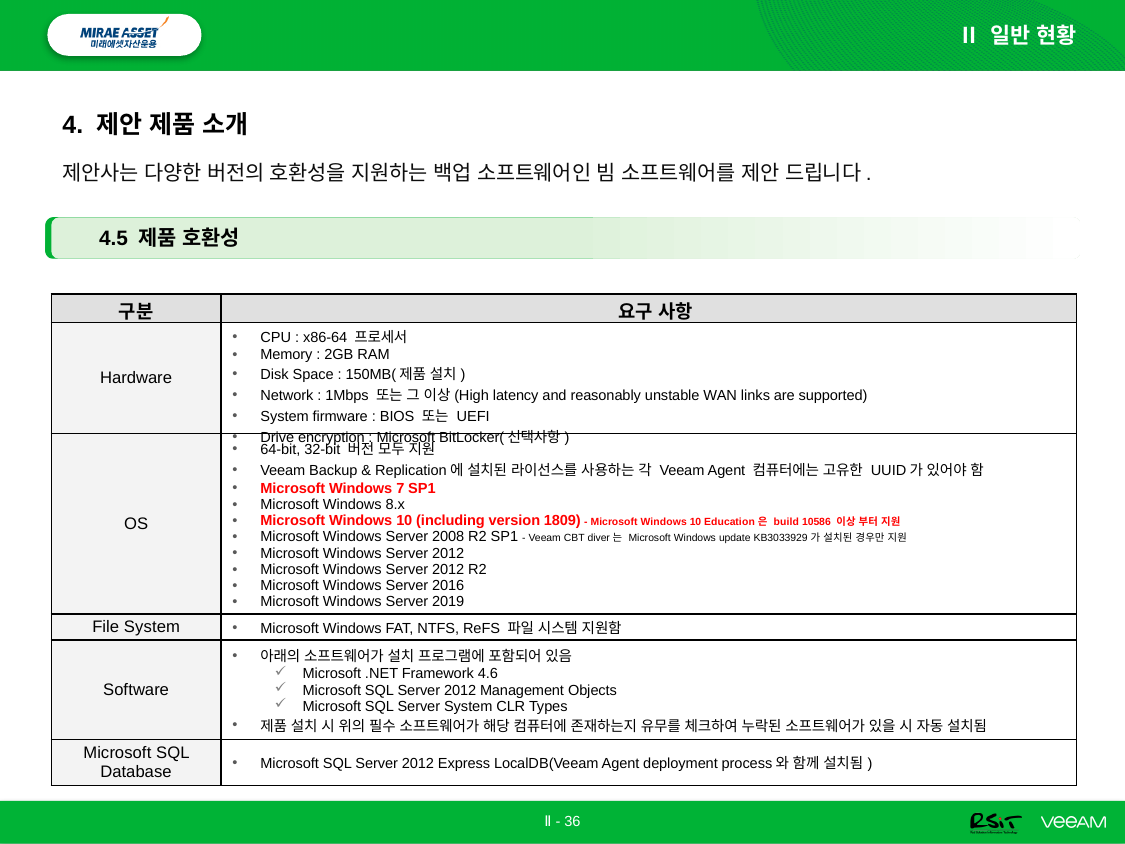

Ⅱ 일반 현황
# 4. 제안 제품 소개
제안사는 다양한 버전의 호환성을 지원하는 백업 소프트웨어인 빔 소프트웨어를 제안 드립니다.

4.5 제품 호환성
| 구분 | 요구 사항 |
| --- | --- |
| Hardware | CPU : x86-64 프로세서 Memory : 2GB RAM Disk Space : 150MB(제품 설치) Network : 1Mbps 또는 그 이상(High latency and reasonably unstable WAN links are supported) System firmware : BIOS 또는 UEFI Drive encryption : Microsoft BitLocker(선택사항) |
| OS | 64-bit, 32-bit 버전 모두 지원 Veeam Backup & Replication에 설치된 라이선스를 사용하는 각 Veeam Agent 컴퓨터에는 고유한 UUID가 있어야 함 Microsoft Windows 7 SP1 Microsoft Windows 8.x Microsoft Windows 10 (including version 1809) - Microsoft Windows 10 Education은 build 10586 이상 부터 지원 Microsoft Windows Server 2008 R2 SP1 - Veeam CBT diver는 Microsoft Windows update KB3033929가 설치된 경우만 지원 Microsoft Windows Server 2012 Microsoft Windows Server 2012 R2 Microsoft Windows Server 2016 Microsoft Windows Server 2019 |
| File System | Microsoft Windows FAT, NTFS, ReFS 파일 시스템 지원함 |
| Software | 아래의 소프트웨어가 설치 프로그램에 포함되어 있음 Microsoft .NET Framework 4.6 Microsoft SQL Server 2012 Management Objects Microsoft SQL Server System CLR Types 제품 설치 시 위의 필수 소프트웨어가 해당 컴퓨터에 존재하는지 유무를 체크하여 누락된 소프트웨어가 있을 시 자동 설치됨 |
| Microsoft SQL Database | Microsoft SQL Server 2012 Express LocalDB(Veeam Agent deployment process와 함께 설치됨) |